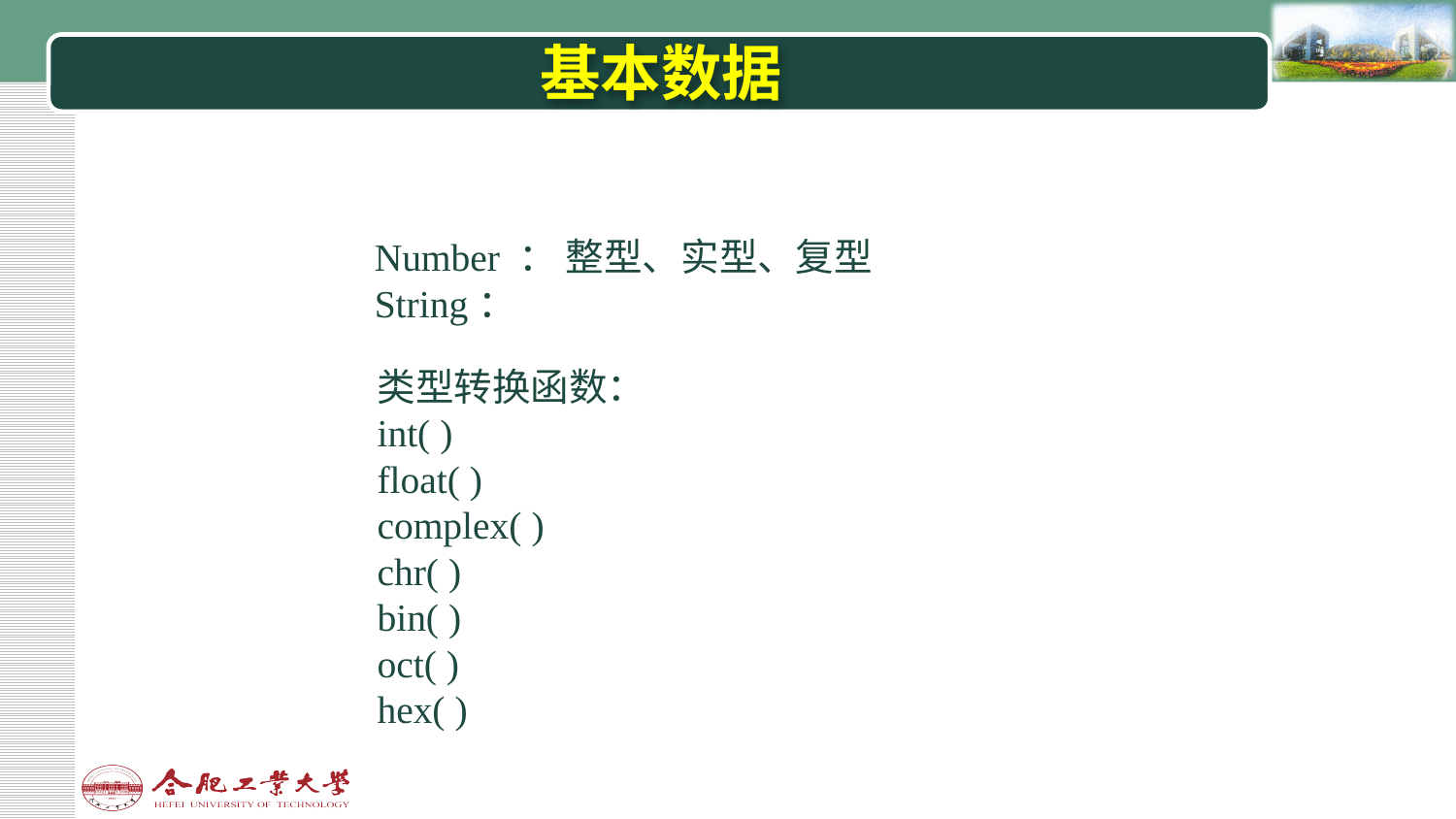

# 基本数据
Number ： 整型、实型、复型
String：
类型转换函数：
int( )
float( )
complex( )
chr( )
bin( )
oct( )
hex( )